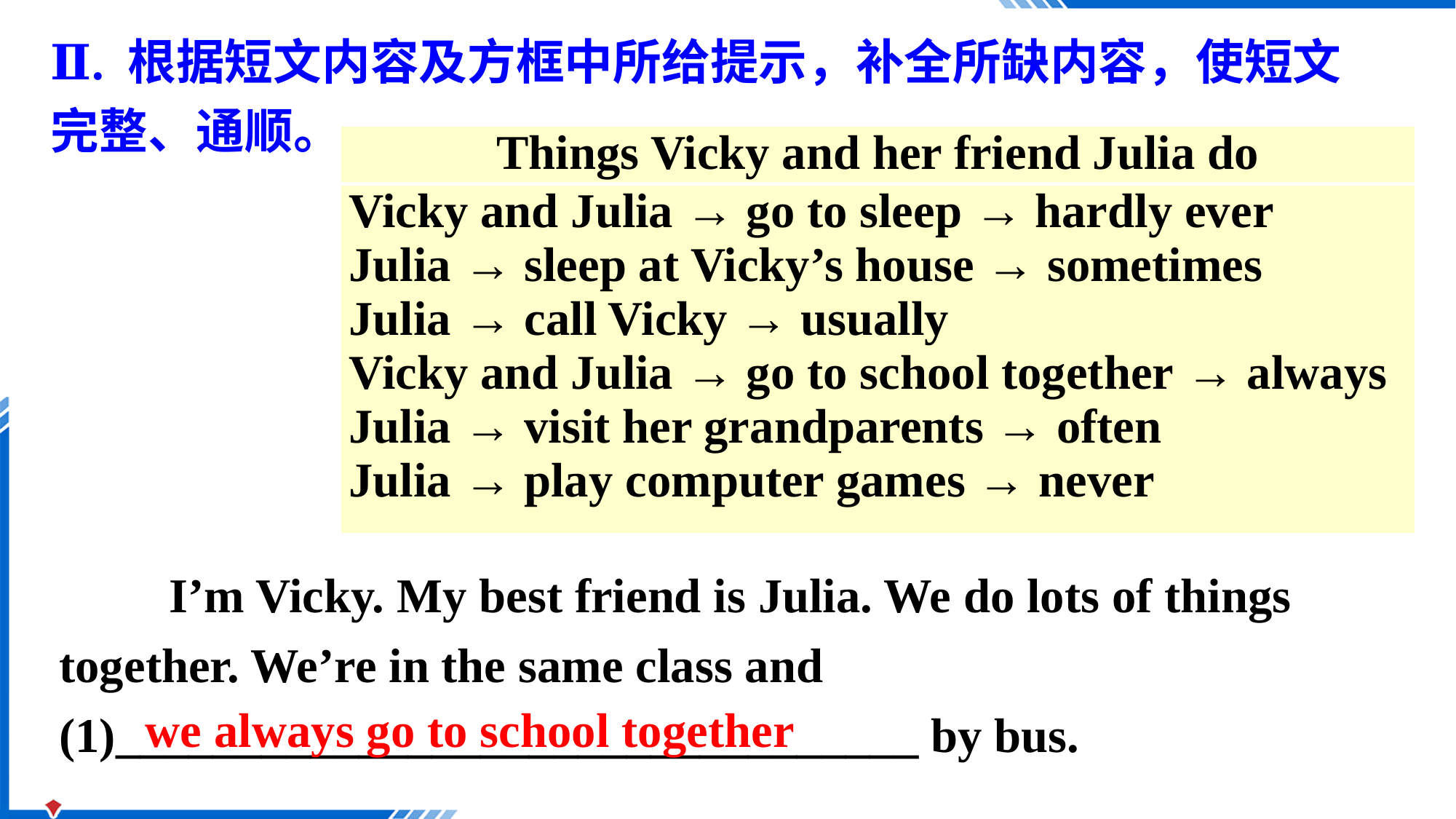

Ⅱ. 根据短文内容及方框中所给提示，补全所缺内容，使短文完整、通顺。
| Things Vicky and her friend Julia do |
| --- |
| Vicky and Julia → go to sleep → hardly ever Julia → sleep at Vicky’s house → sometimes Julia → call Vicky → usually Vicky and Julia → go to school together → always Julia → visit her grandparents → often Julia → play computer games → never |
         I’m Vicky. My best friend is Julia. We do lots of things together. We’re in the same class and (1)_________________________________ by bus.
we always go to school together